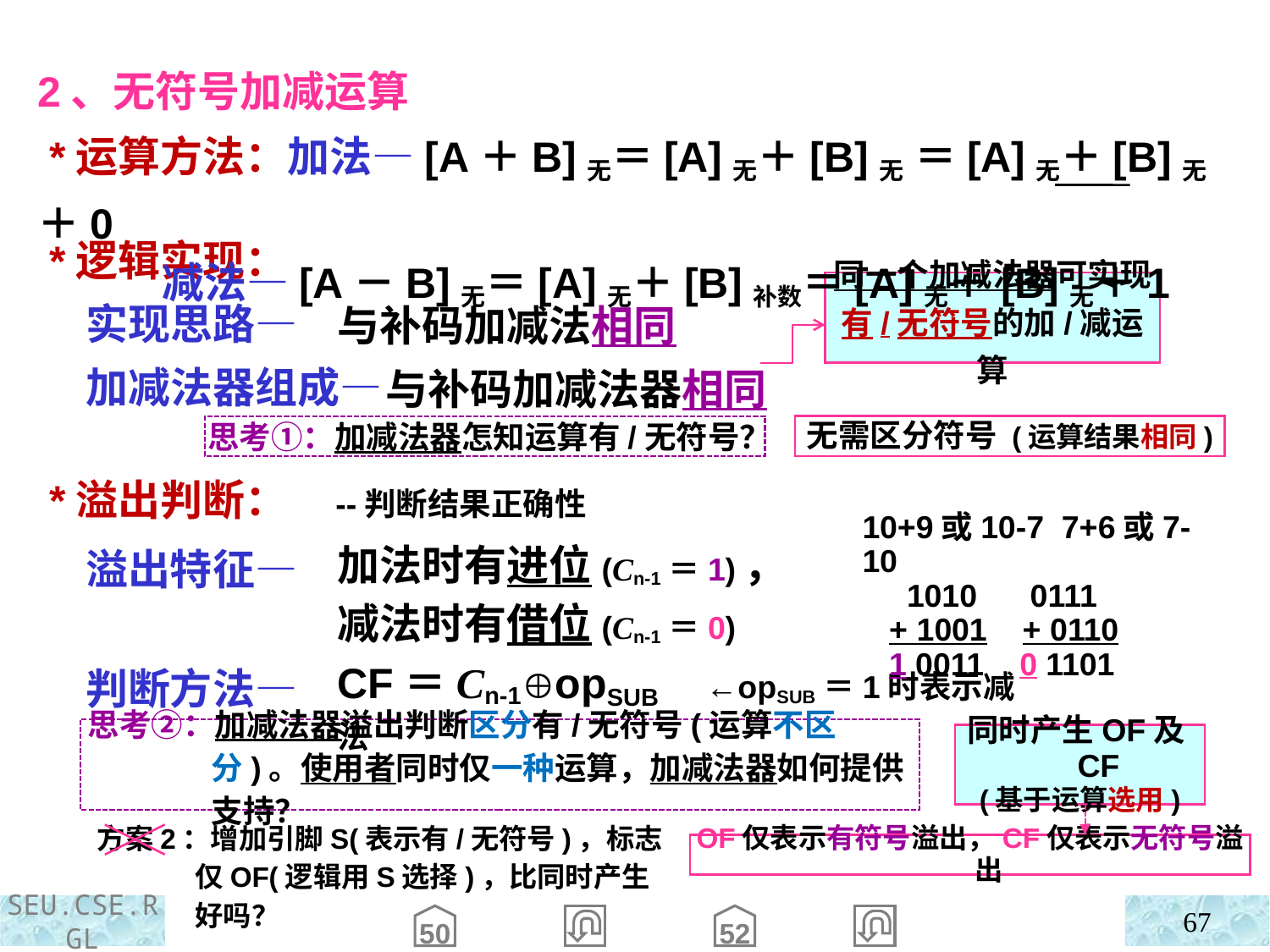

2、无符号加减运算
 *运算方法：加法—[A＋B]无＝[A]无＋[B]无  ＝[A]无＋[B]无＋0
            减法—[A－B]无＝[A]无＋[B]补数＝[A]无＋[B]无＋1

 *逻辑实现：
    实现思路—
    加减法器组成—
同一个加减法器可实现
有/无符号的加/减运算
与补码加减法相同
    与补码加减法器相同
思考①：加减法器怎知运算有/无符号？
无需区分符号 (运算结果相同)
 *溢出判断：    --判断结果正确性
    溢出特征—

    判断方法—
10+9或10-7  7+6或7-10
     1010      0111
   + 1001    + 0110
   1 0011    0 1101
加法时有进位(Cn-1＝1)，
减法时有借位(Cn-1＝0)
CF＝Cn-1⊕opSUB    ←opSUB＝1时表示减法
思考②：加减法器溢出判断区分有/无符号(运算不区分)。使用者同时仅一种运算，加减法器如何提供支持？
同时产生OF及CF
(基于运算选用)
OF仅表示有符号溢出，CF仅表示无符号溢出
方案2：增加引脚S(表示有/无符号)，标志仅OF(逻辑用S选择)，比同时产生好吗？
67
50
52